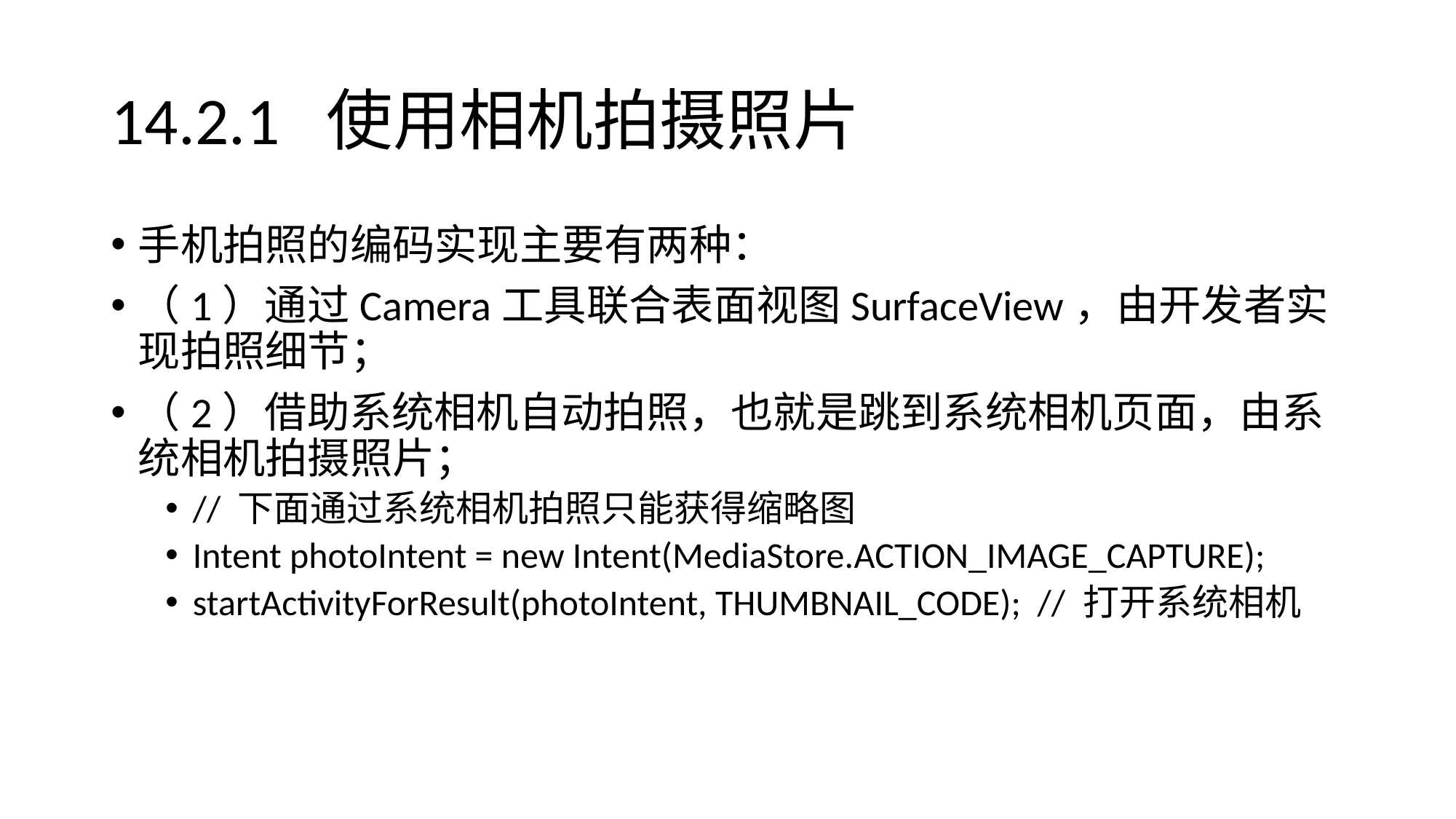

# 14.2.1  使用相机拍摄照片
手机拍照的编码实现主要有两种：
（1）通过Camera工具联合表面视图SurfaceView，由开发者实现拍照细节；
（2）借助系统相机自动拍照，也就是跳到系统相机页面，由系统相机拍摄照片；
// 下面通过系统相机拍照只能获得缩略图
Intent photoIntent = new Intent(MediaStore.ACTION_IMAGE_CAPTURE);
startActivityForResult(photoIntent, THUMBNAIL_CODE);  // 打开系统相机